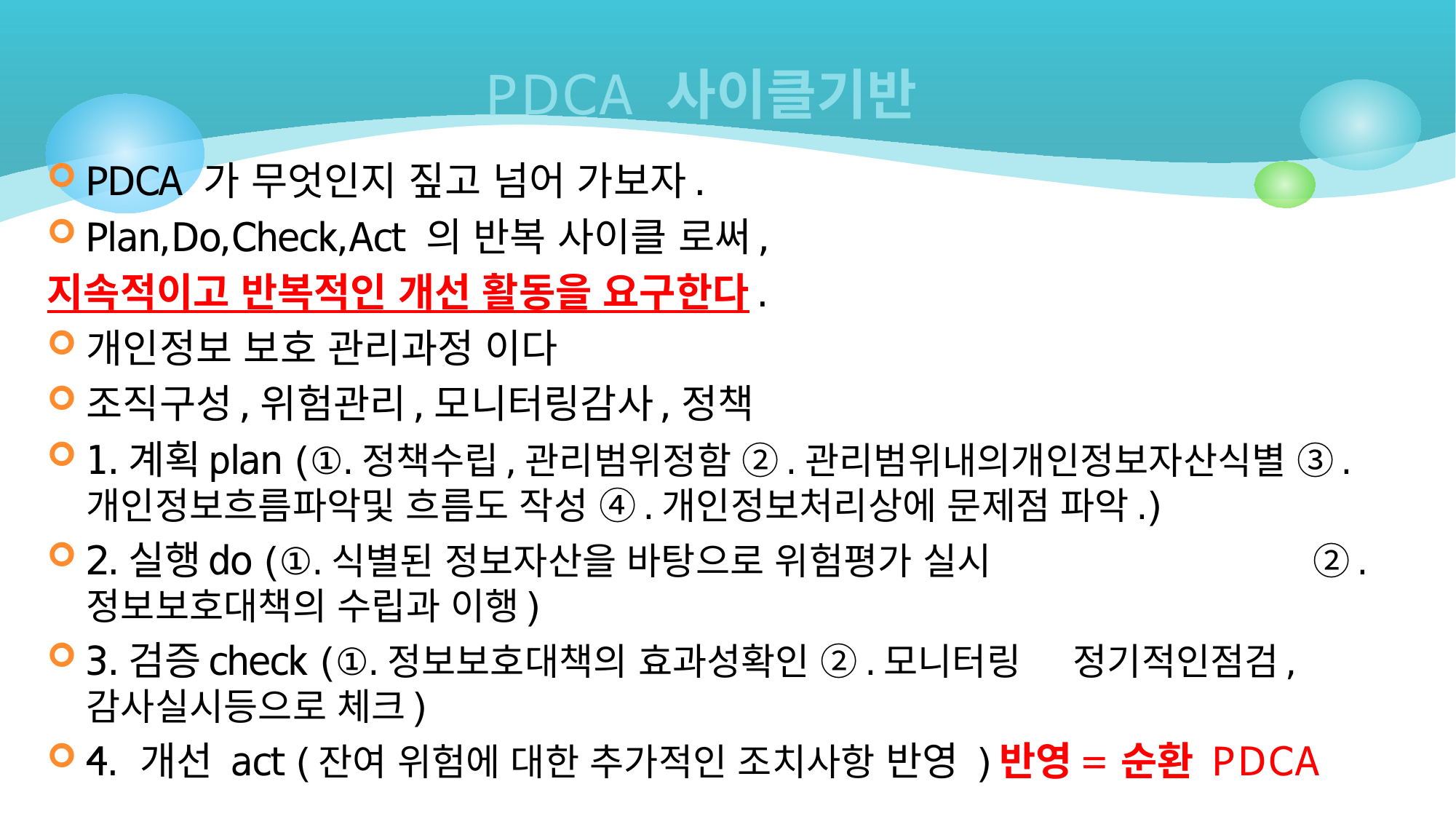

# PDCA 사이클기반
PDCA 가 무엇인지 짚고 넘어 가보자.
Plan,Do,Check,Act 의 반복 사이클 로써,
지속적이고 반복적인 개선 활동을 요구한다.
개인정보 보호 관리과정 이다
조직구성,위험관리,모니터링감사,정책
1.계획plan (①.정책수립,관리범위정함 ②.관리범위내의개인정보자산식별 ③.개인정보흐름파악및 흐름도 작성 ④.개인정보처리상에 문제점 파악.)
2.실행do (①.식별된 정보자산을 바탕으로 위험평가 실시                               ②.정보보호대책의 수립과 이행)
3.검증check (①.정보보호대책의 효과성확인 ②.모니터링     정기적인점검,감사실시등으로 체크)
4. 개선 act (잔여 위험에 대한 추가적인 조치사항 반영 )반영=순환 PDCA